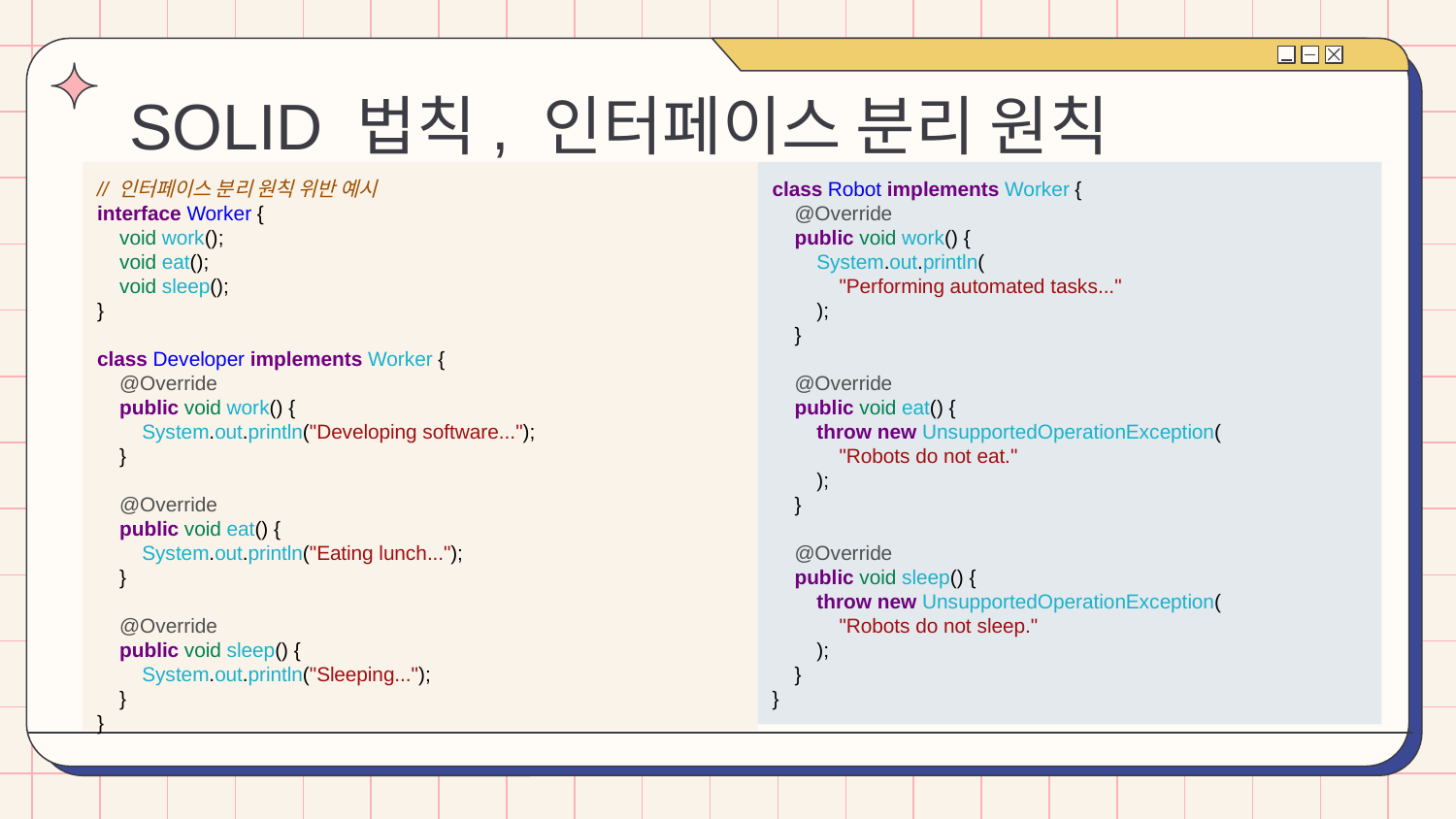

# SOLID 법칙, 인터페이스 분리 원칙
// 인터페이스 분리 원칙 위반 예시
interface Worker {
    void work();
    void eat();
    void sleep();
}

class Developer implements Worker {
    @Override
    public void work() {
        System.out.println("Developing software...");
    }

    @Override
    public void eat() {
        System.out.println("Eating lunch...");
    }

    @Override
    public void sleep() {
        System.out.println("Sleeping...");
    }
}
class Robot implements Worker {
    @Override
    public void work() {
        System.out.println(
            "Performing automated tasks..."
        );
    }

    @Override
    public void eat() {
        throw new UnsupportedOperationException(
            "Robots do not eat."
        );
    }

    @Override
    public void sleep() {
        throw new UnsupportedOperationException(
            "Robots do not sleep."
        );
    }
}